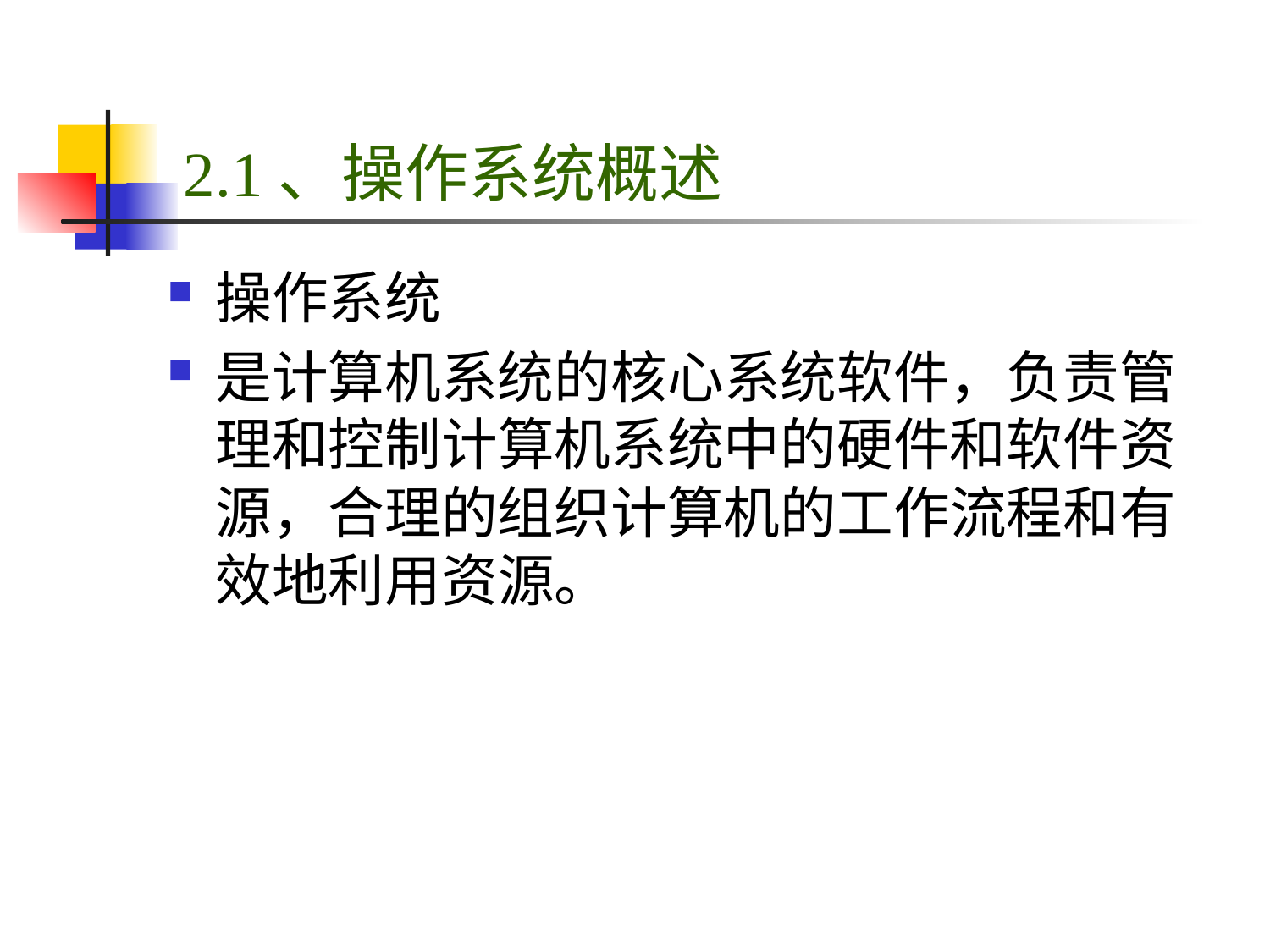

# 2.1、操作系统概述
操作系统
是计算机系统的核心系统软件，负责管理和控制计算机系统中的硬件和软件资源，合理的组织计算机的工作流程和有效地利用资源。

19